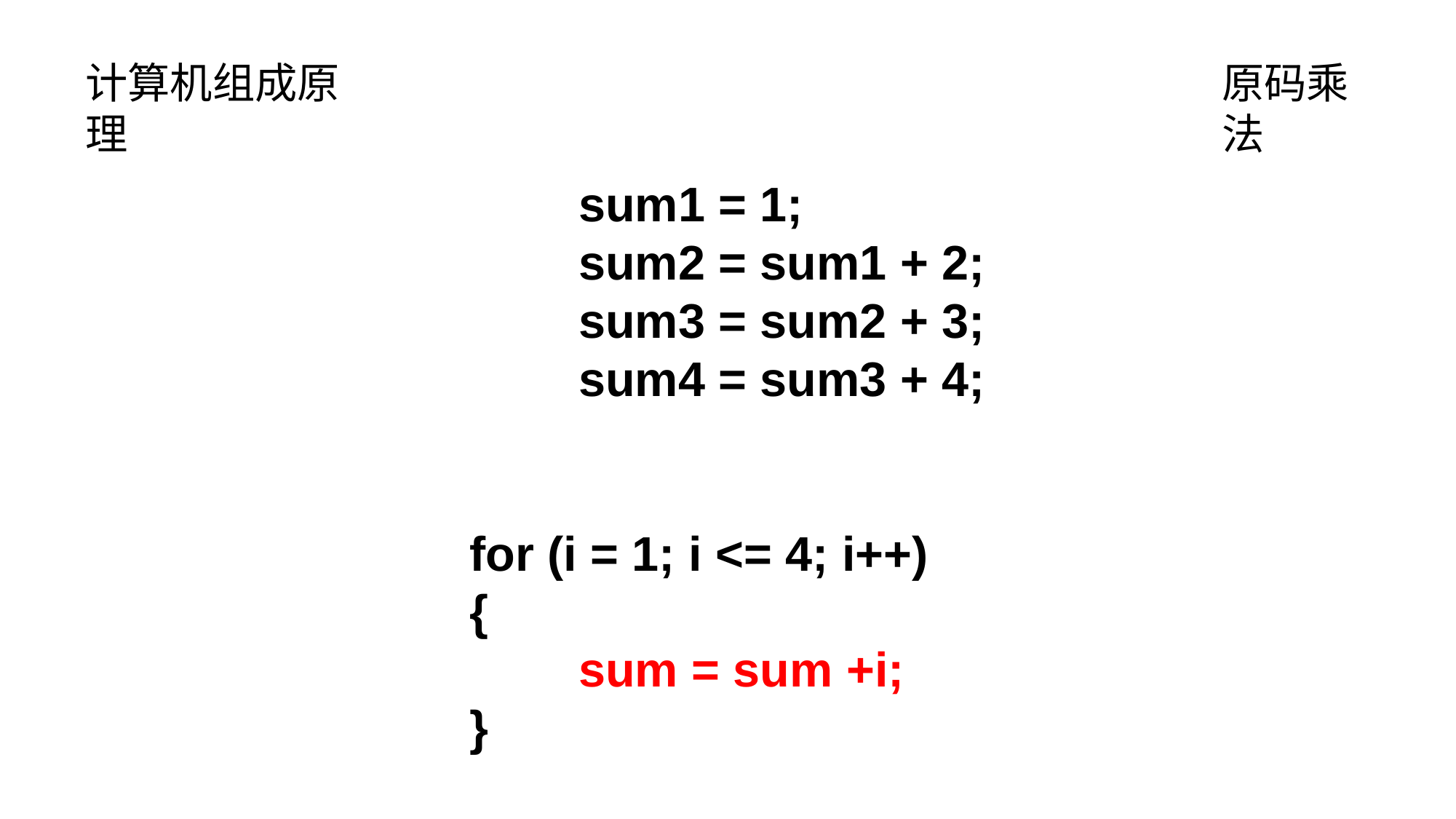

计算机组成原理
原码乘法
	sum1 = 1;
	sum2 = sum1 + 2;
	sum3 = sum2 + 3;
	sum4 = sum3 + 4;

for (i = 1; i <= 4; i++)
{
	sum = sum +i;
}